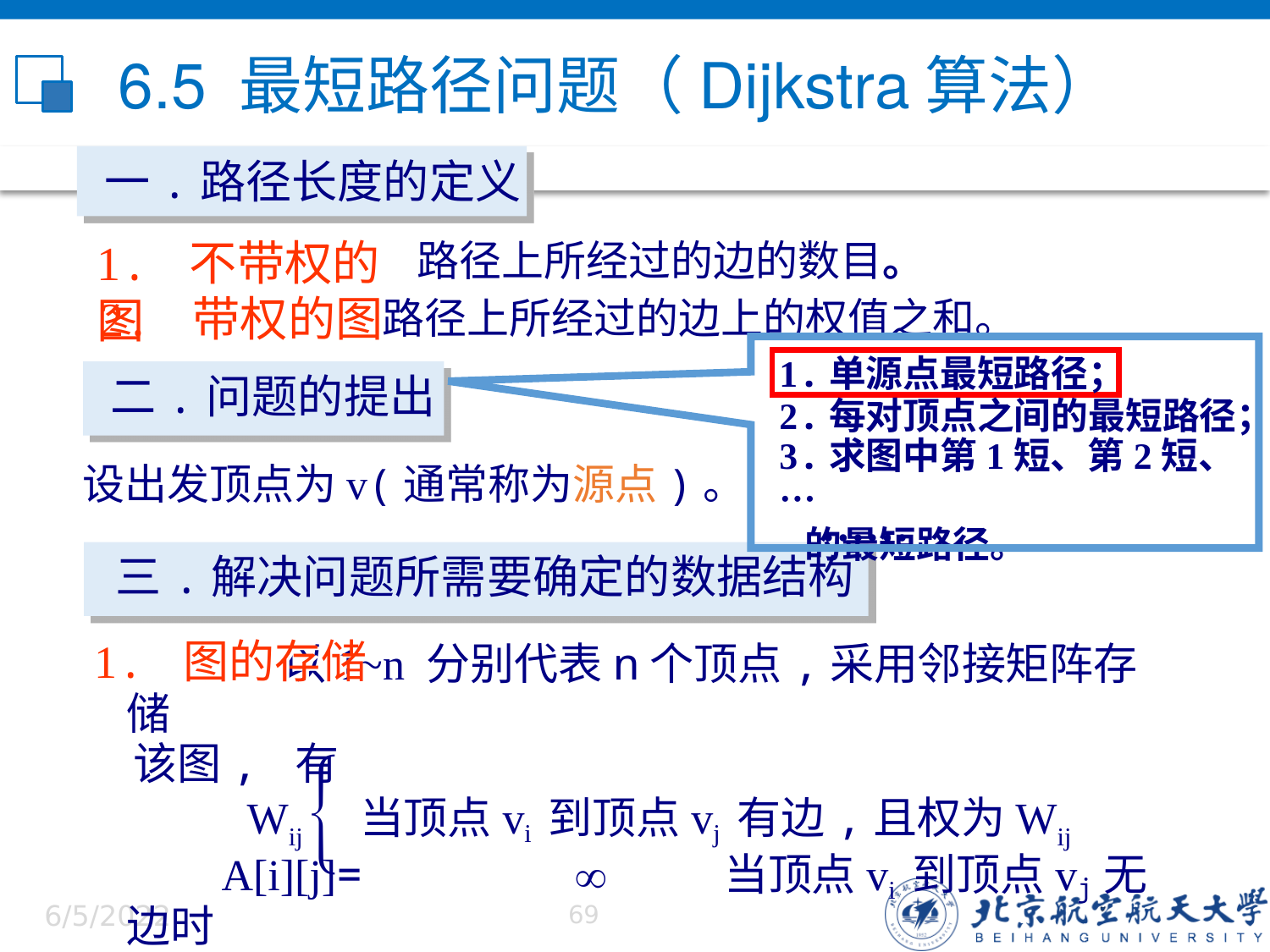

# 6.5 最短路径问题（Dijkstra算法）

一.路径长度的定义
1. 不带权的图
路径上所经过的边的数目。
2. 带权的图
路径上所经过的边上的权值之和。

1.单源点最短路径；
2.每对顶点之间的最短路径；
3.求图中第1短、第2短、…
  的最短路径。

……

二.问题的提出
设出发顶点为v(通常称为源点)。
三.解决问题所需要确定的数据结构

1. 图的存储
                     以1~n 分别代表n个顶点,采用邻接矩阵存储
      该图, 有
               Wij   当顶点vi 到顶点vj 有边,且权为Wij
      A[i][j]=        ∞    当顶点vi 到顶点vj无边时
                          0    当vi=vj 时
    {
6/5/2022
69